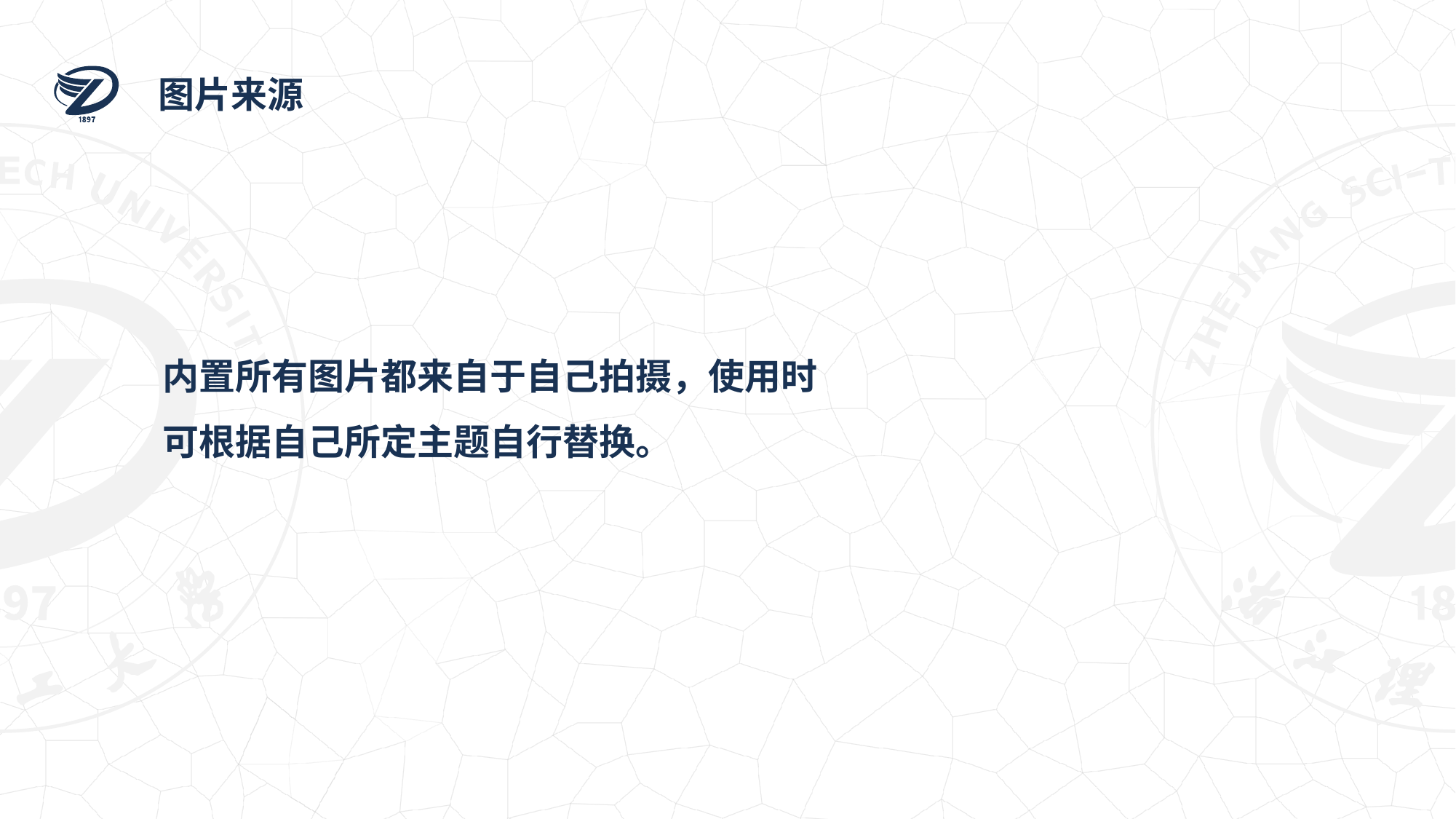

图片来源
内置所有图片都来自于自己拍摄，使用时可根据自己所定主题自行替换。